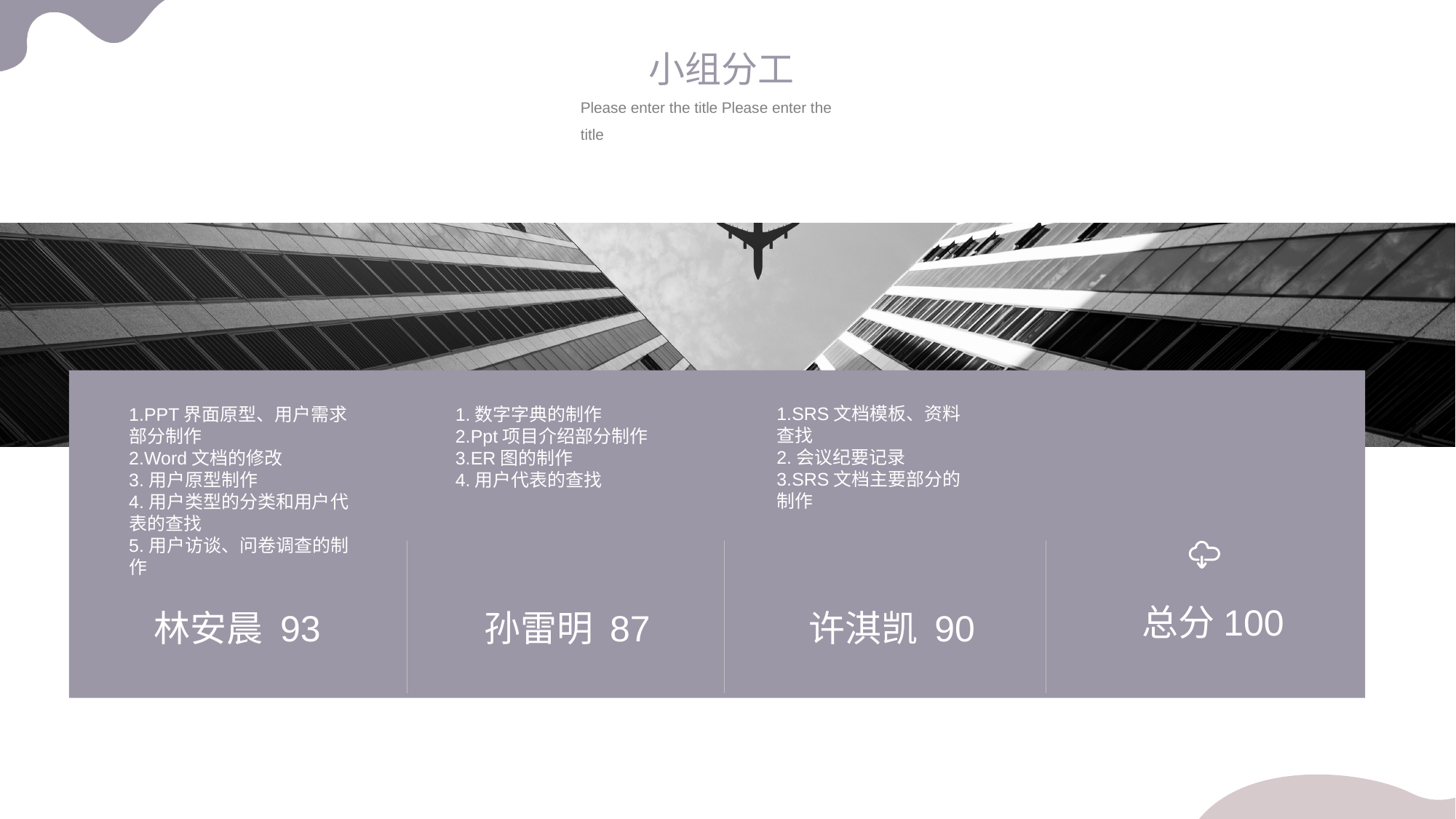

小组分工
Please enter the title Please enter the title

1.SRS文档模板、资料查找
2.会议纪要记录
3.SRS文档主要部分的制作
1.PPT界面原型、用户需求部分制作
2.Word文档的修改
3.用户原型制作
4.用户类型的分类和用户代表的查找
5.用户访谈、问卷调查的制作
1.数字字典的制作
2.Ppt项目介绍部分制作
3.ER图的制作
4.用户代表的查找

总分100
许淇凯 90
孙雷明 87
林安晨 93